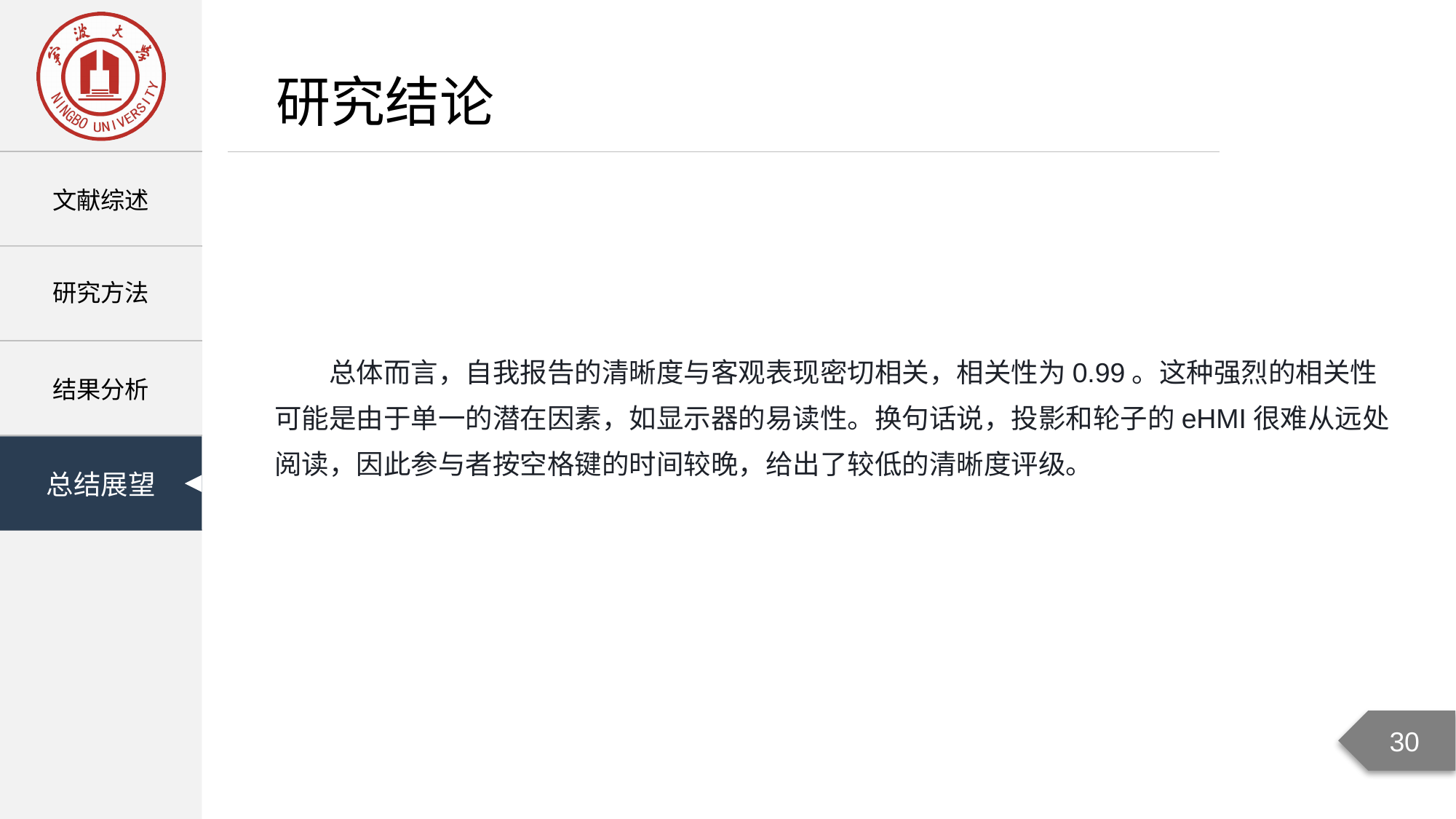

研究结论
总体而言，自我报告的清晰度与客观表现密切相关，相关性为0.99。这种强烈的相关性可能是由于单一的潜在因素，如显示器的易读性。换句话说，投影和轮子的eHMI很难从远处阅读，因此参与者按空格键的时间较晚，给出了较低的清晰度评级。